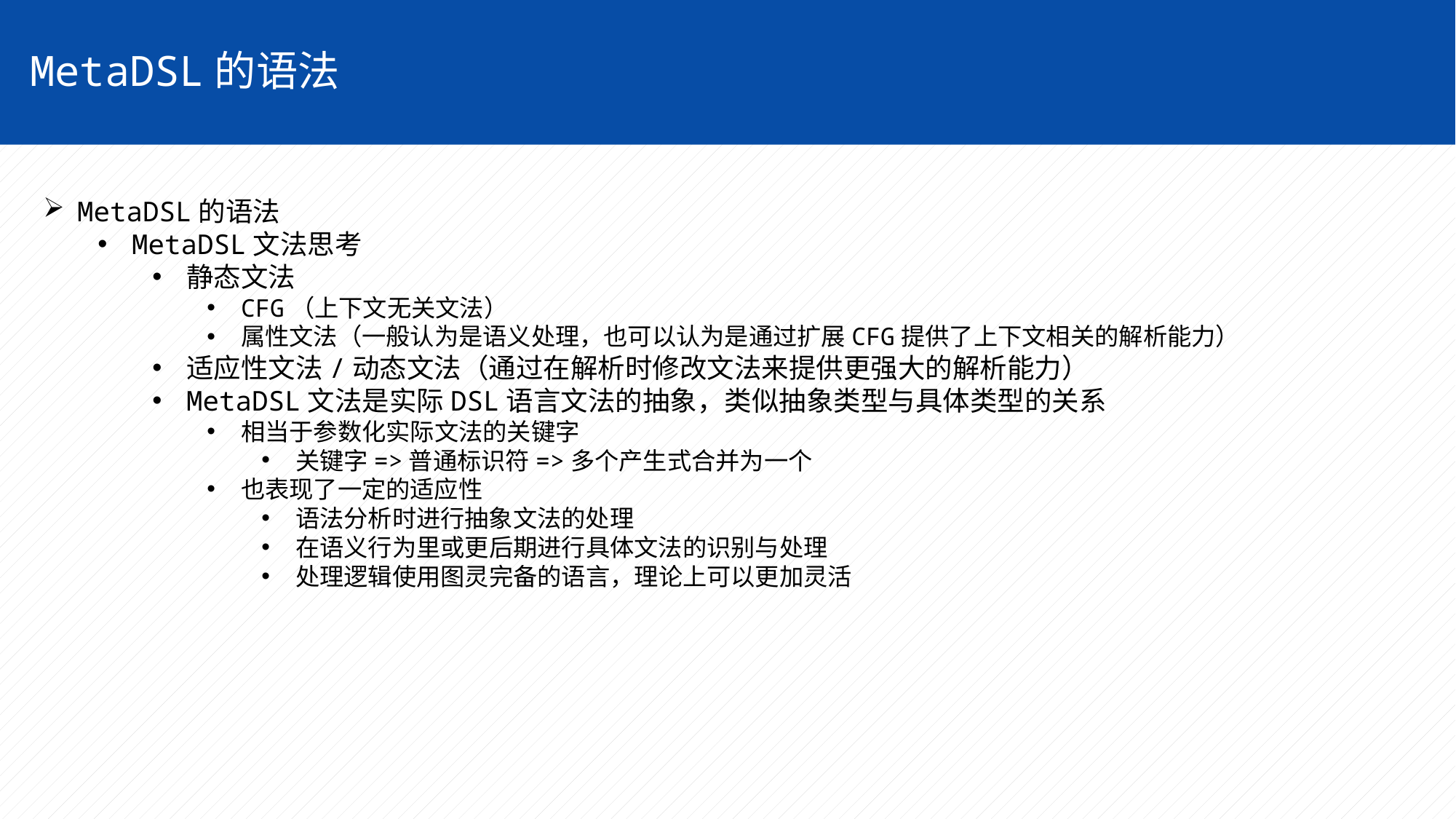

MetaDSL的语法
MetaDSL的语法
MetaDSL文法思考
静态文法
CFG（上下文无关文法）
属性文法（一般认为是语义处理，也可以认为是通过扩展CFG提供了上下文相关的解析能力）
适应性文法/动态文法（通过在解析时修改文法来提供更强大的解析能力）
MetaDSL文法是实际DSL语言文法的抽象，类似抽象类型与具体类型的关系
相当于参数化实际文法的关键字
关键字=>普通标识符=>多个产生式合并为一个
也表现了一定的适应性
语法分析时进行抽象文法的处理
在语义行为里或更后期进行具体文法的识别与处理
处理逻辑使用图灵完备的语言，理论上可以更加灵活